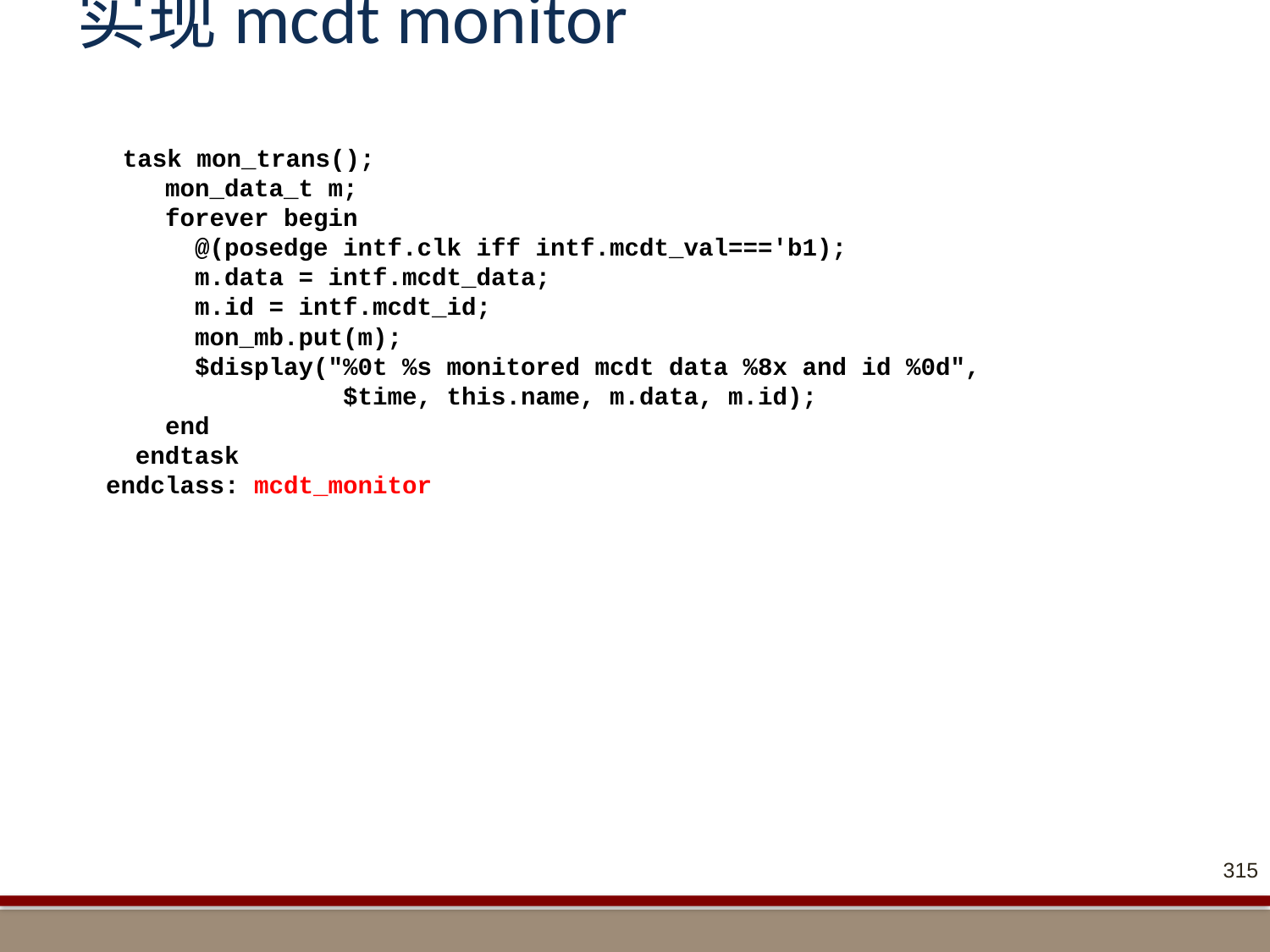

# 实现mcdt monitor
    task mon_trans();
      mon_data_t m;
      forever begin
        @(posedge intf.clk iff intf.mcdt_val==='b1);
        m.data = intf.mcdt_data;
        m.id = intf.mcdt_id;
        mon_mb.put(m);
        $display("%0t %s monitored mcdt data %8x and id %0d",
                  $time, this.name, m.data, m.id);
      end
    endtask
  endclass: mcdt_monitor
315